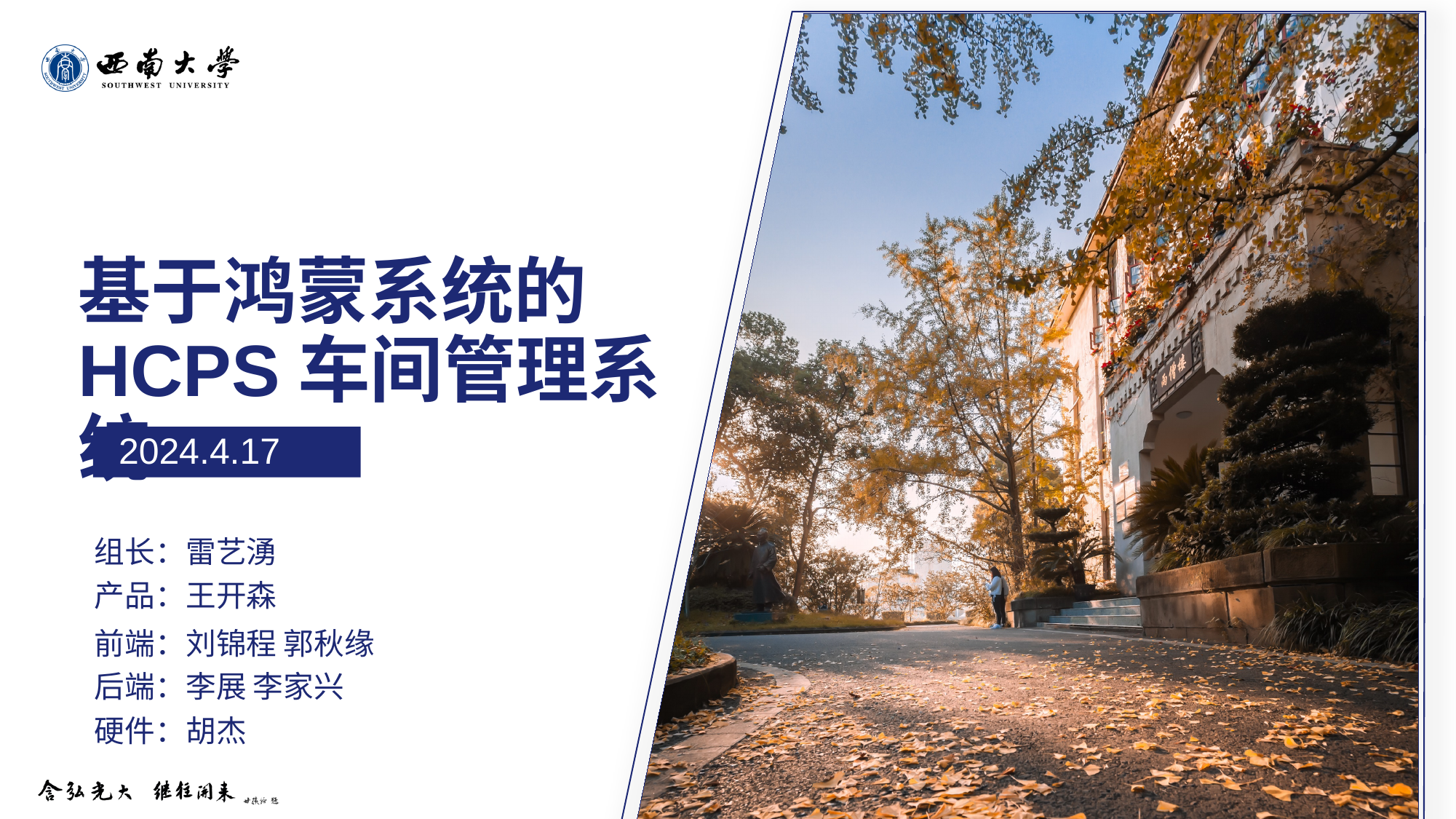

基于鸿蒙系统的HCPS车间管理系统
2024.4.17
组长：雷艺湧
产品：王开森
前端：刘锦程 郭秋缘
后端：李展 李家兴
硬件：胡杰